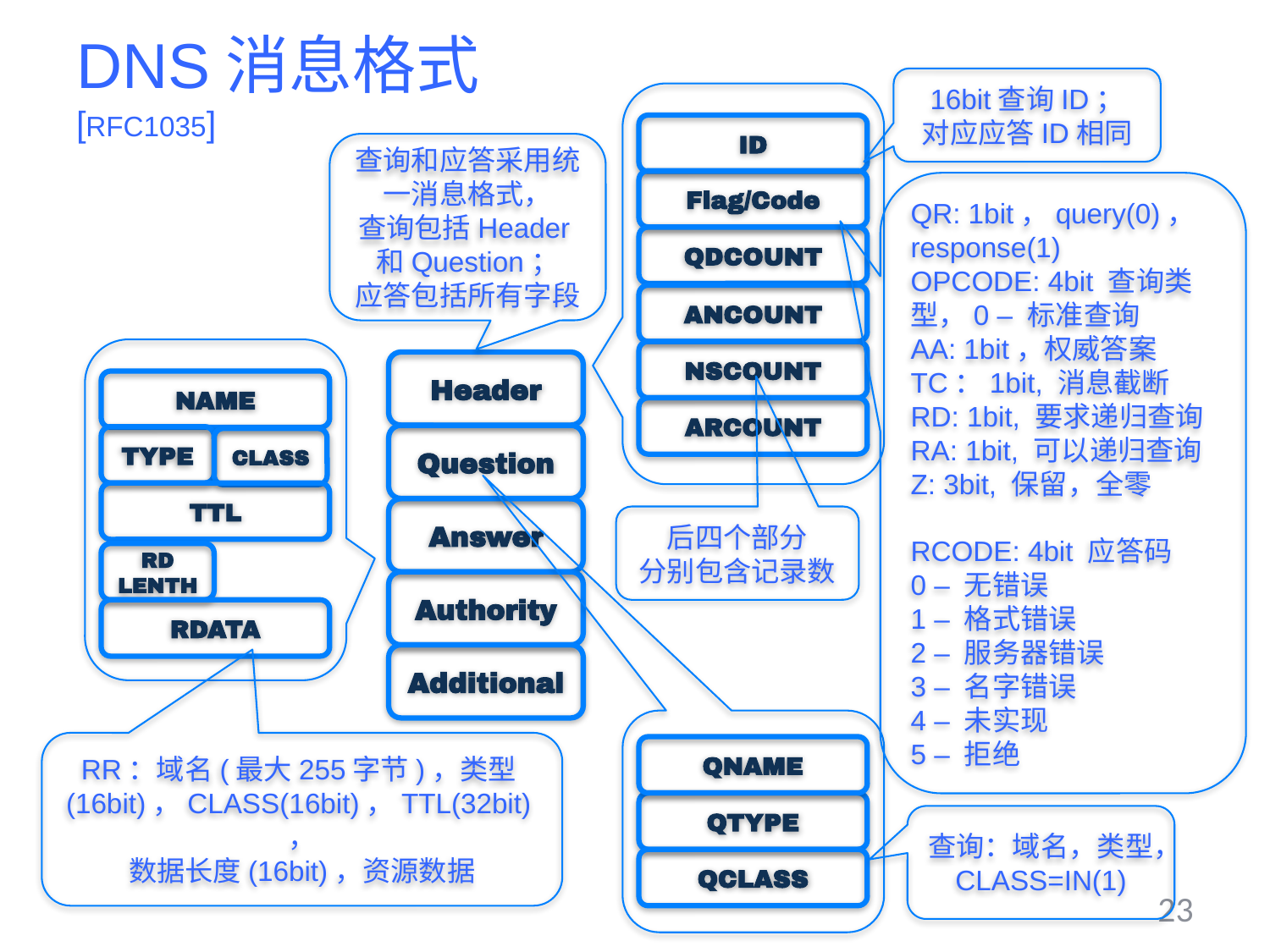

# DNS消息格式 [RFC1035]
16bit查询ID；
对应应答ID相同

ID
Flag/Code
QDCOUNT
ANCOUNT
NSCOUNT
ARCOUNT
查询和应答采用统一消息格式，
查询包括Header和Question；
应答包括所有字段
QR: 1bit，query(0)，
response(1)
OPCODE: 4bit 查询类型，0 – 标准查询
AA: 1bit，权威答案
TC：1bit, 消息截断
RD: 1bit, 要求递归查询
RA: 1bit, 可以递归查询
Z: 3bit, 保留，全零

RCODE: 4bit 应答码
0 – 无错误
1 – 格式错误
2 – 服务器错误
3 – 名字错误
4 – 未实现
5 – 拒绝

NAME
TYPE
CLASS
TTL
RD
LENTH
RDATA
Header
Question
Answer
后四个部分
分别包含记录数
Authority
Additional

QNAME
QTYPE
QCLASS
RR：域名(最大255字节)，类型(16bit)，CLASS(16bit)，TTL(32bit)，
数据长度(16bit)，资源数据
查询：域名，类型，CLASS=IN(1)
23